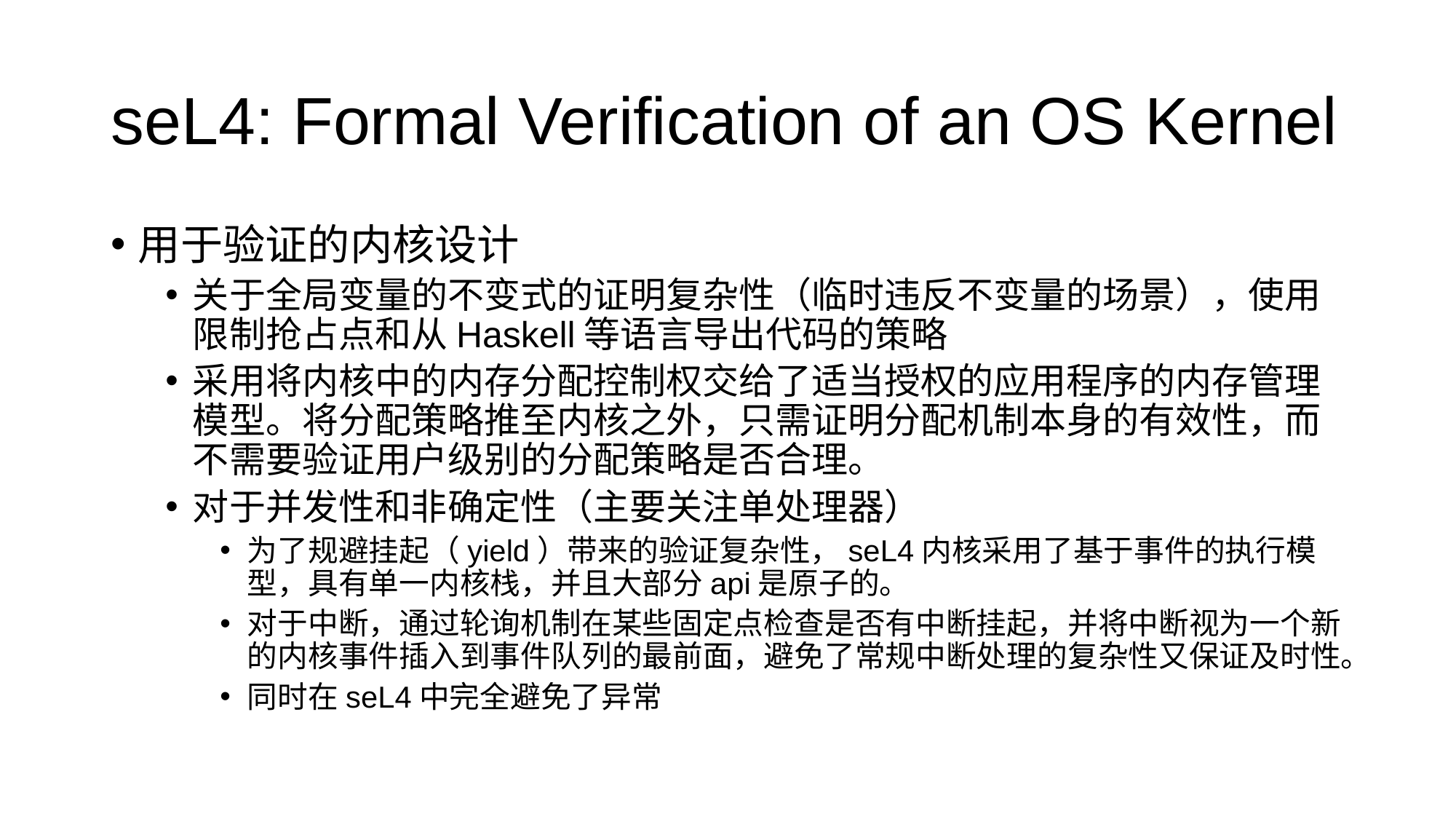

# seL4: Formal Verification of an OS Kernel
用于验证的内核设计
关于全局变量的不变式的证明复杂性（临时违反不变量的场景），使用限制抢占点和从Haskell等语言导出代码的策略
采用将内核中的内存分配控制权交给了适当授权的应用程序的内存管理模型。将分配策略推至内核之外，只需证明分配机制本身的有效性，而不需要验证用户级别的分配策略是否合理。
对于并发性和非确定性（主要关注单处理器）
为了规避挂起（yield）带来的验证复杂性，seL4内核采用了基于事件的执行模型，具有单一内核栈，并且大部分api是原子的。
对于中断，通过轮询机制在某些固定点检查是否有中断挂起，并将中断视为一个新的内核事件插入到事件队列的最前面，避免了常规中断处理的复杂性又保证及时性。
同时在seL4中完全避免了异常